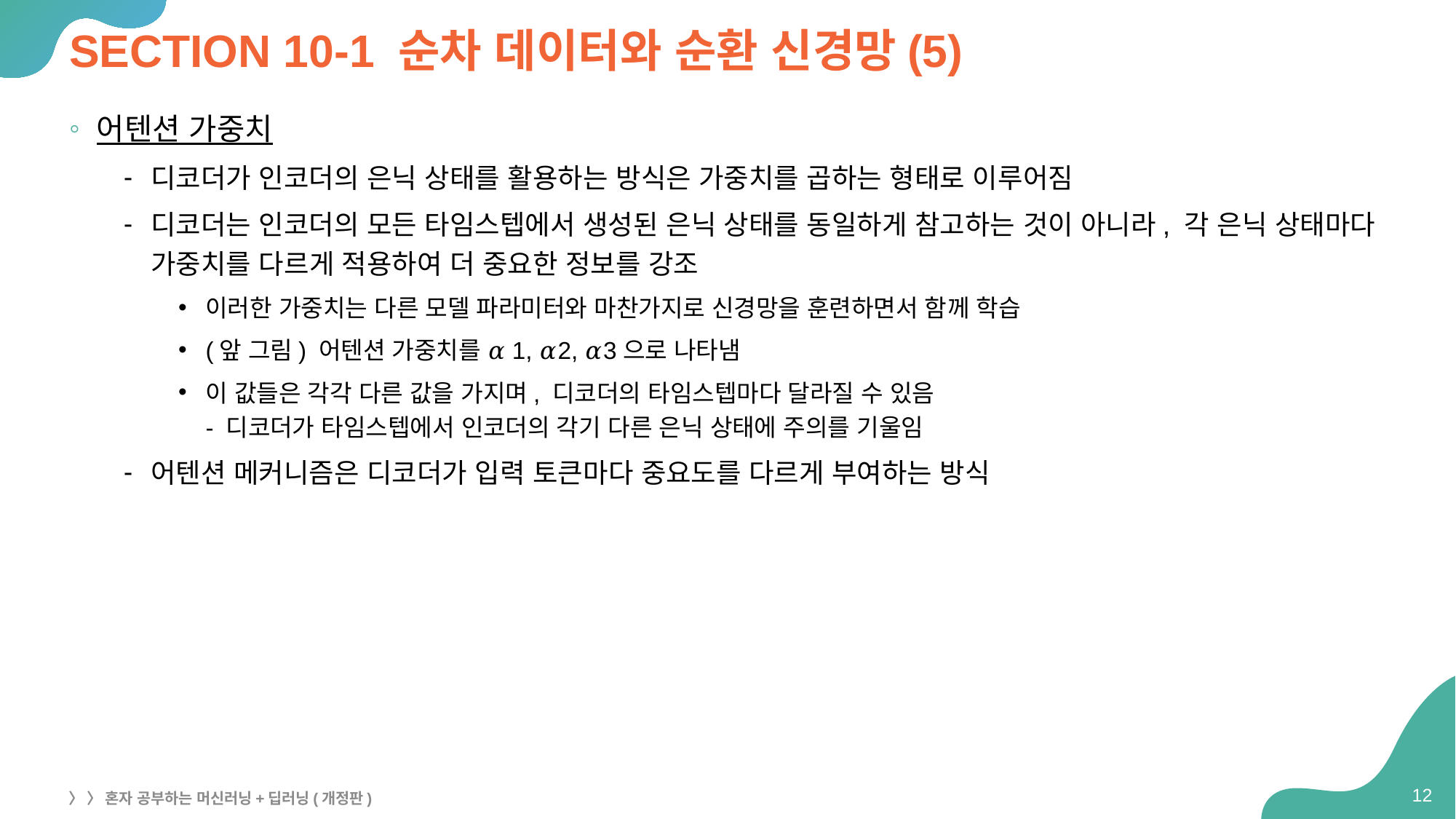

# SECTION 10-1 순차 데이터와 순환 신경망(5)
어텐션 가중치
디코더가 인코더의 은닉 상태를 활용하는 방식은 가중치를 곱하는 형태로 이루어짐
디코더는 인코더의 모든 타임스텝에서 생성된 은닉 상태를 동일하게 참고하는 것이 아니라, 각 은닉 상태마다 가중치를 다르게 적용하여 더 중요한 정보를 강조
이러한 가중치는 다른 모델 파라미터와 마찬가지로 신경망을 훈련하면서 함께 학습
(앞 그림) 어텐션 가중치를 𝛼1, 𝛼2, 𝛼3으로 나타냄
이 값들은 각각 다른 값을 가지며, 디코더의 타임스텝마다 달라질 수 있음
- 디코더가 타임스텝에서 인코더의 각기 다른 은닉 상태에 주의를 기울임
어텐션 메커니즘은 디코더가 입력 토큰마다 중요도를 다르게 부여하는 방식
12
〉 〉 혼자 공부하는 머신러닝+딥러닝(개정판)